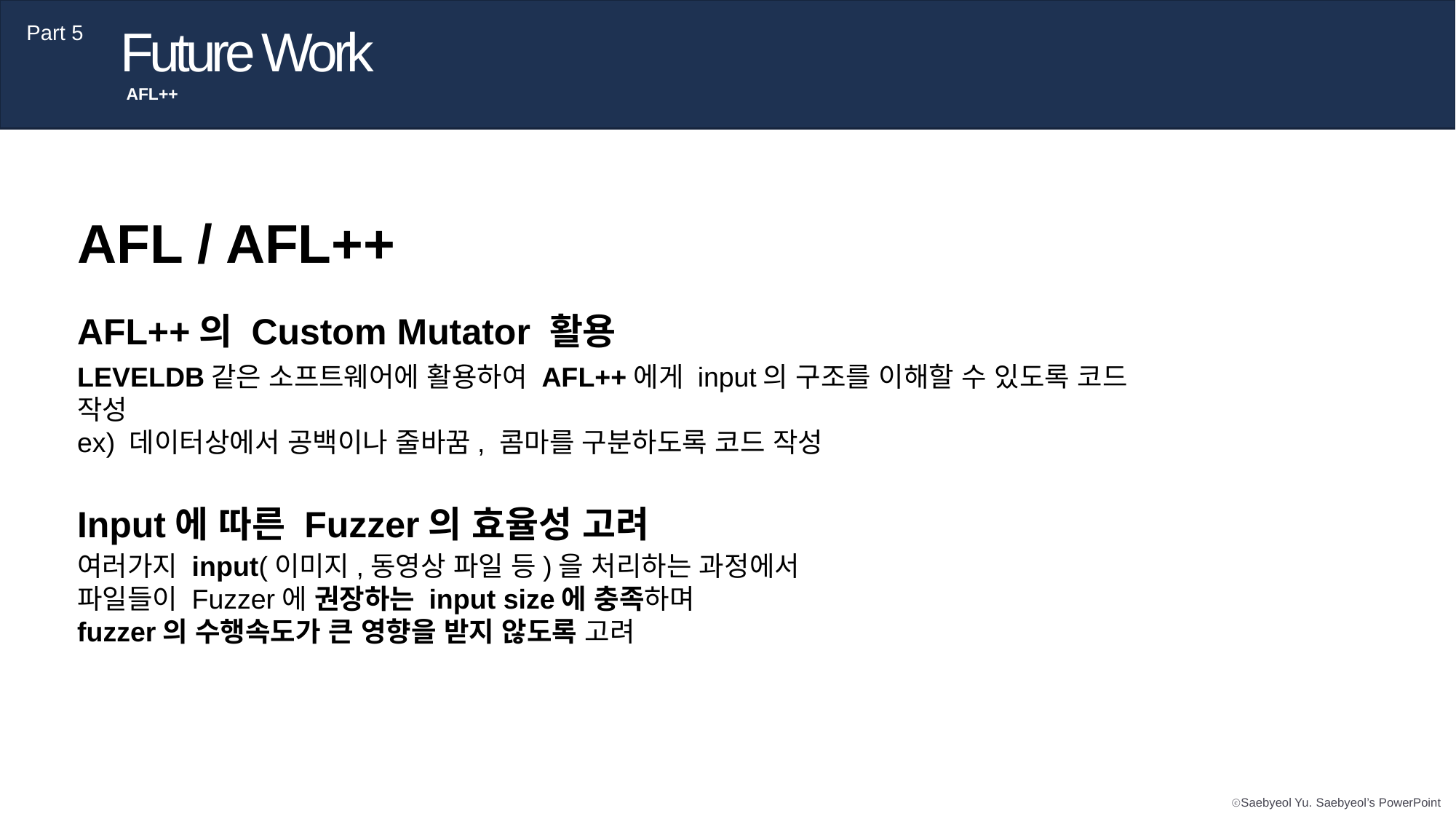

Future Work
Part 5
AFL++
AFL / AFL++
AFL++의 Custom Mutator 활용
LEVELDB같은 소프트웨어에 활용하여 AFL++에게 input의 구조를 이해할 수 있도록 코드 작성
ex) 데이터상에서 공백이나 줄바꿈, 콤마를 구분하도록 코드 작성
Input에 따른 Fuzzer의 효율성 고려
여러가지 input(이미지,동영상 파일 등)을 처리하는 과정에서
파일들이 Fuzzer에 권장하는 input size에 충족하며
fuzzer의 수행속도가 큰 영향을 받지 않도록 고려